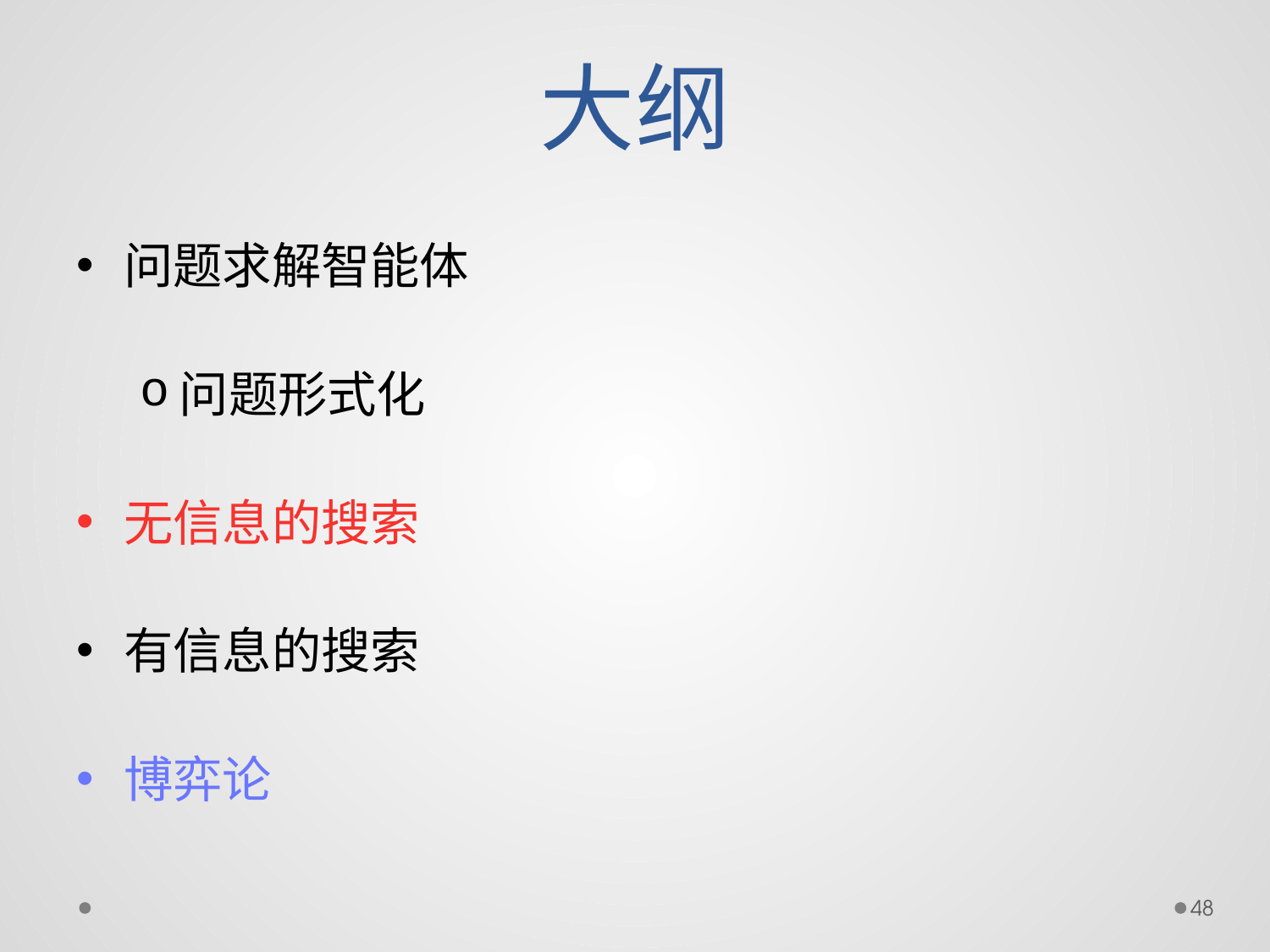

# 大纲
问题求解智能体
问题形式化
无信息的搜索
有信息的搜索
博弈论
48